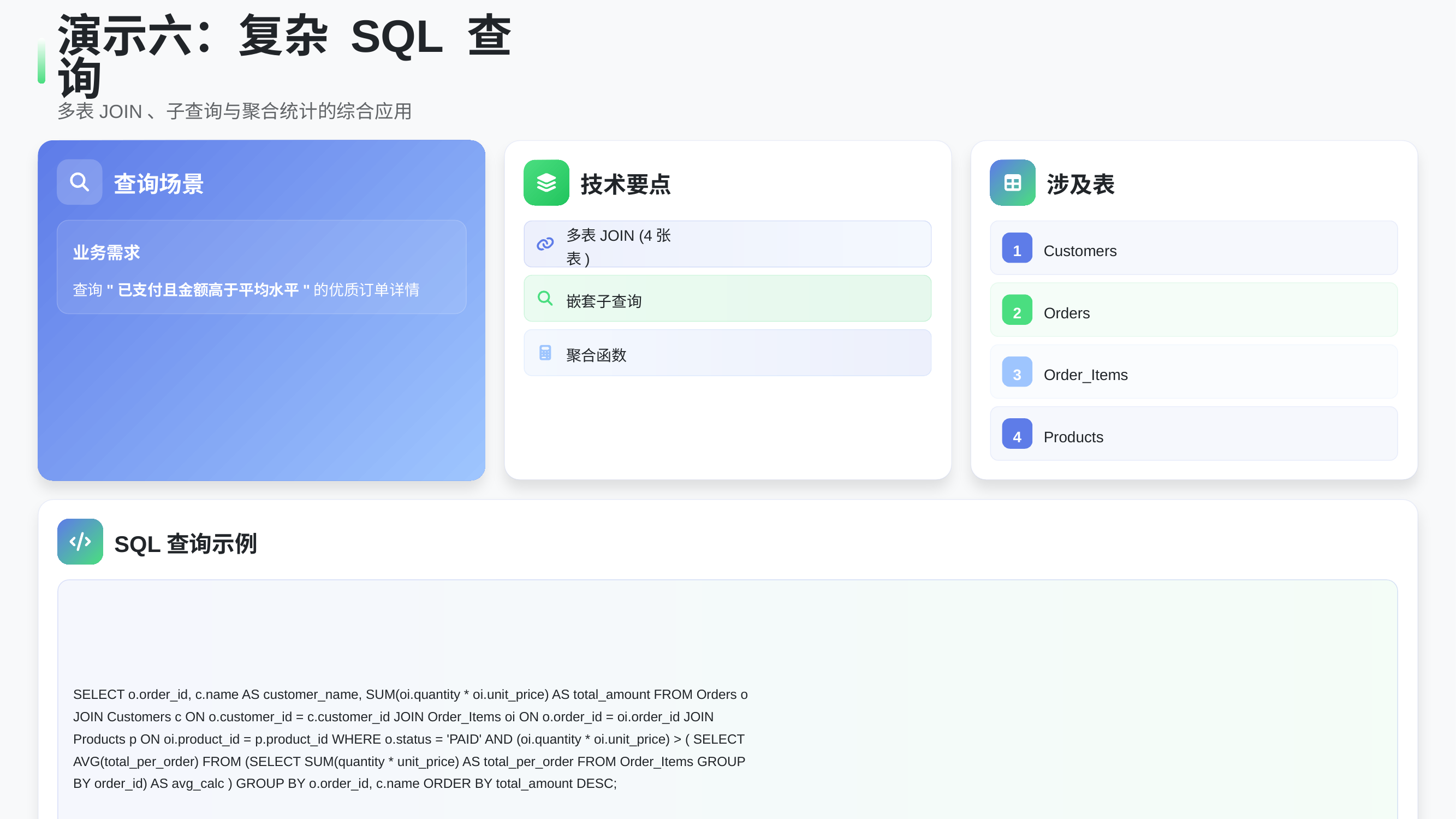

演示六：复杂 SQL 查询
多表JOIN、子查询与聚合统计的综合应用

查询场景
技术要点
涉及表

多表JOIN (4张表)
1

业务需求

Customers
查询"已支付且金额高于平均水平"的优质订单详情

嵌套子查询

2

Orders

聚合函数

3

Order_Items

4

Products

SQL查询示例

SELECT o.order_id, c.name AS customer_name, SUM(oi.quantity * oi.unit_price) AS total_amount FROM Orders o JOIN Customers c ON o.customer_id = c.customer_id JOIN Order_Items oi ON o.order_id = oi.order_id JOIN Products p ON oi.product_id = p.product_id WHERE o.status = 'PAID' AND (oi.quantity * oi.unit_price) > ( SELECT AVG(total_per_order) FROM (SELECT SUM(quantity * unit_price) AS total_per_order FROM Order_Items GROUP BY order_id) AS avg_calc ) GROUP BY o.order_id, c.name ORDER BY total_amount DESC;